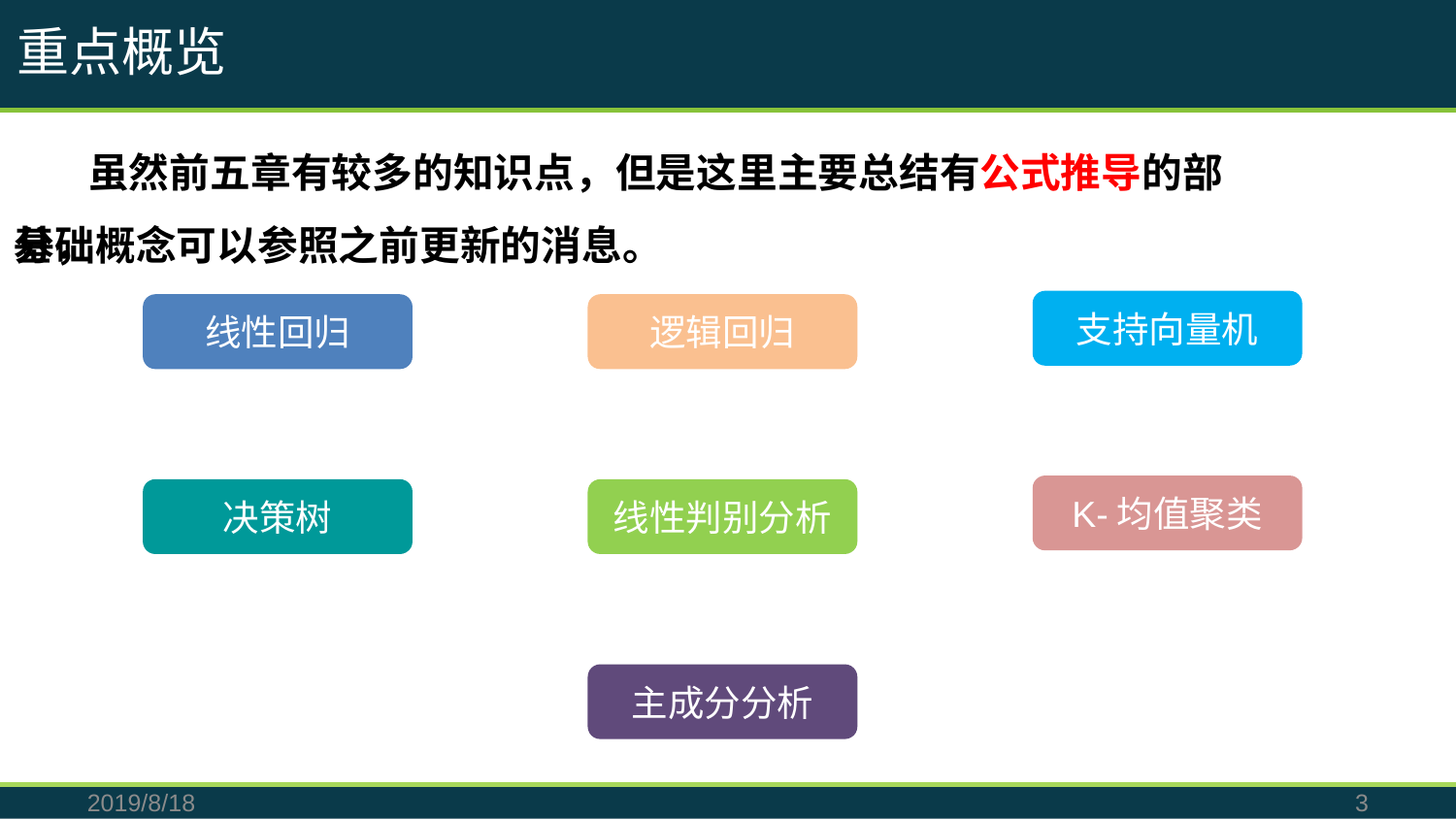

重点概览
       虽然前五章有较多的知识点，但是这里主要总结有公式推导的部分，
基础概念可以参照之前更新的消息。
支持向量机
线性回归
逻辑回归
K-均值聚类
决策树
线性判别分析
主成分分析
2019/8/18
3